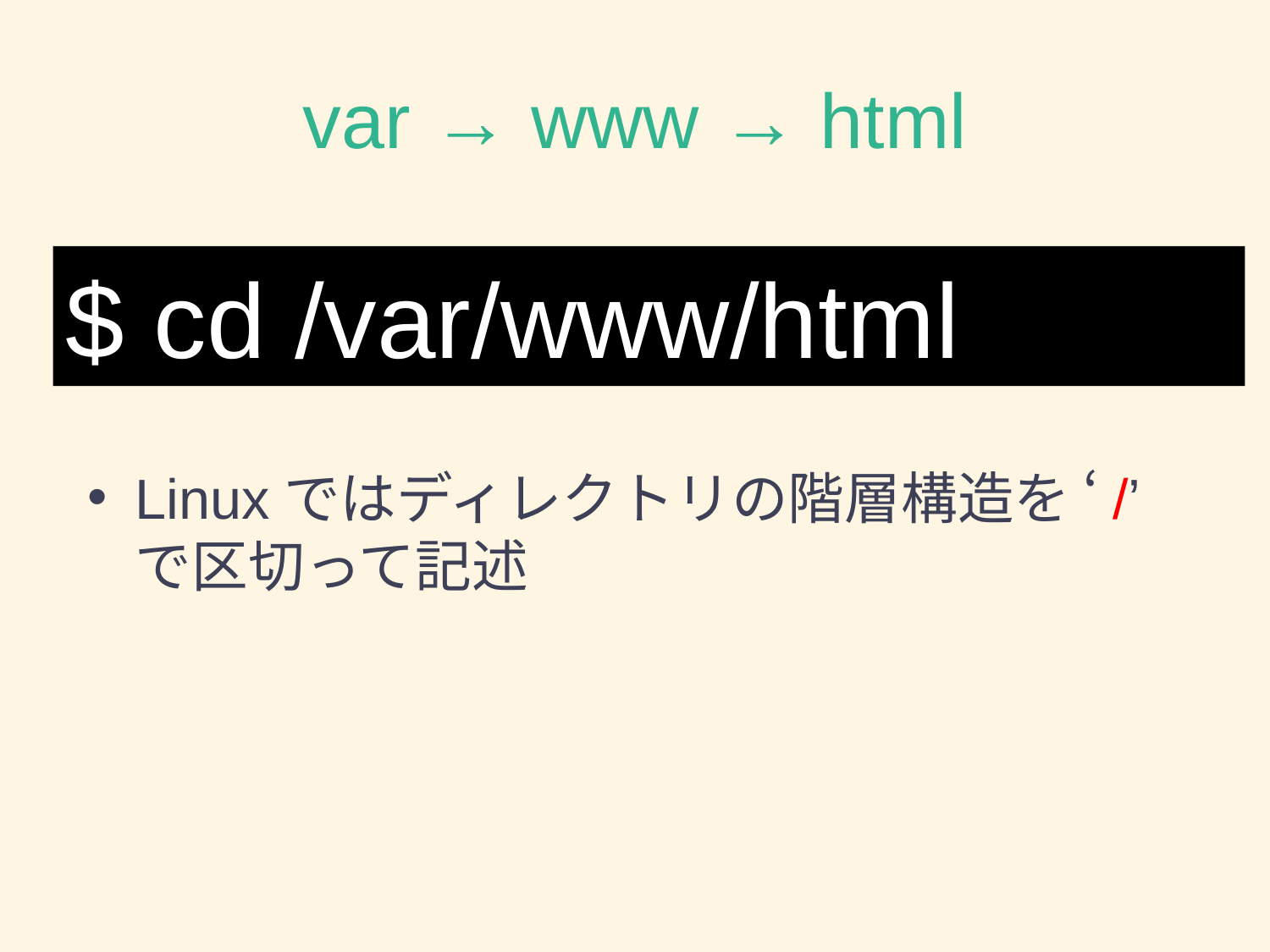

# var → www → html
$ cd /var/www/html
Linuxではディレクトリの階層構造を ‘/’ で区切って記述